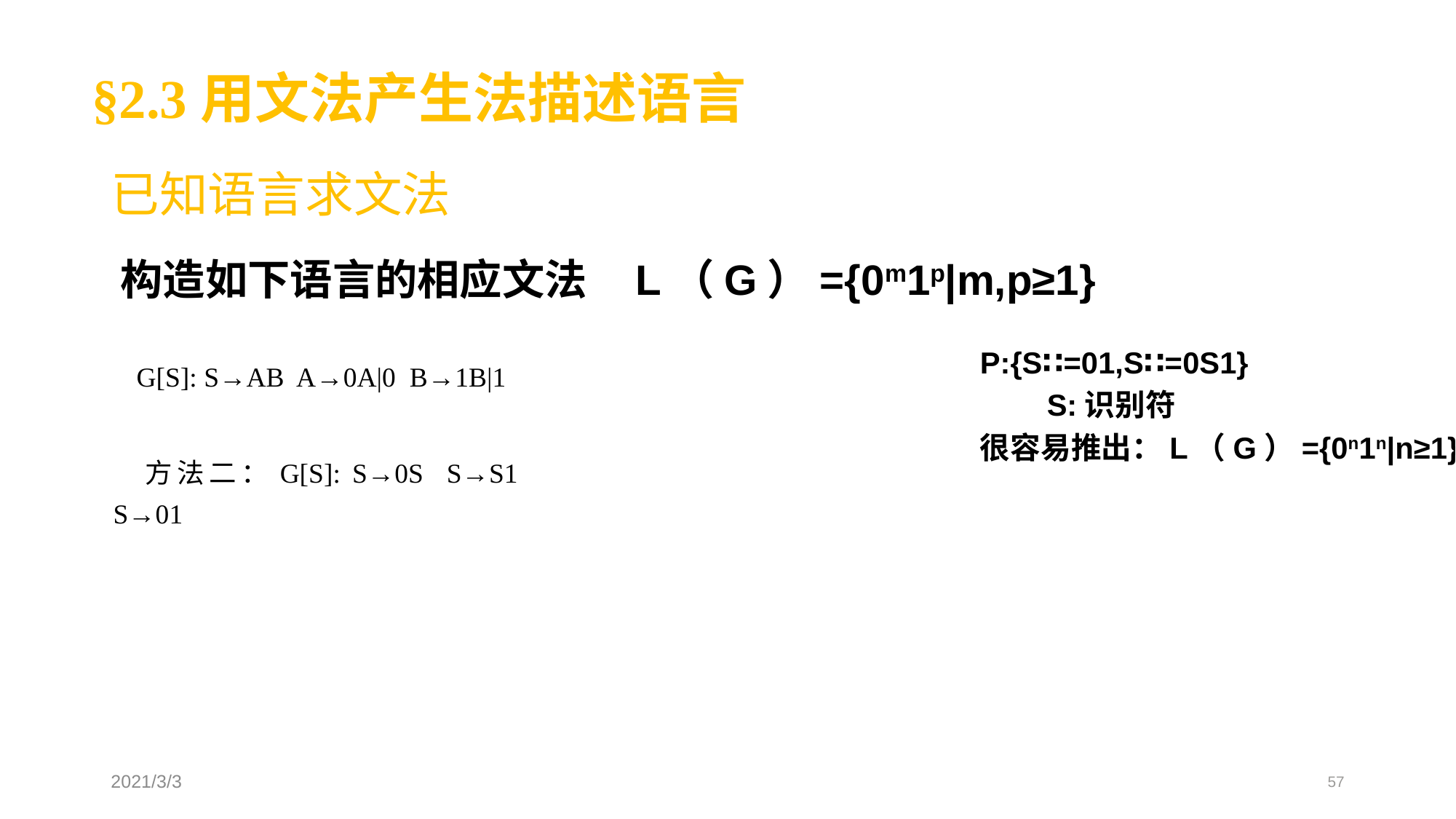

§2.3用文法产生法描述语言
# 已知语言求文法
构造如下语言的相应文法    L（G）={0m1p|m,p≥1}

P:{S∷=01,S∷=0S1}
        S:识别符
很容易推出：L（G）={0n1n|n≥1}
G[S]: S→AB  A→0A|0  B→1B|1
方法二：G[S]: S→0S  S→S1  S→01
2021/3/3
57